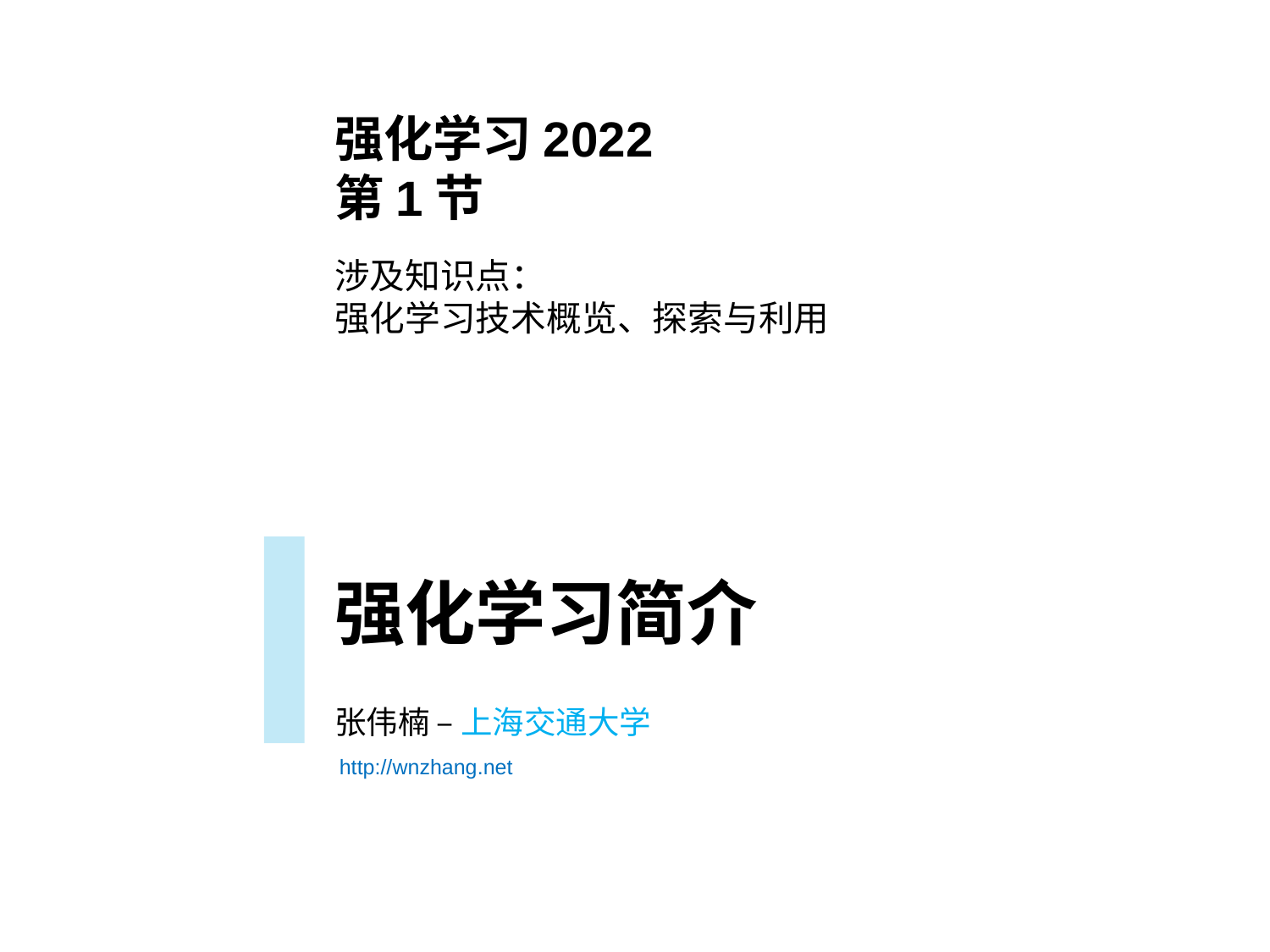

强化学习2022
第1节

涉及知识点：
强化学习技术概览、探索与利用
强化学习简介
张伟楠 – 上海交通大学
http://wnzhang.net